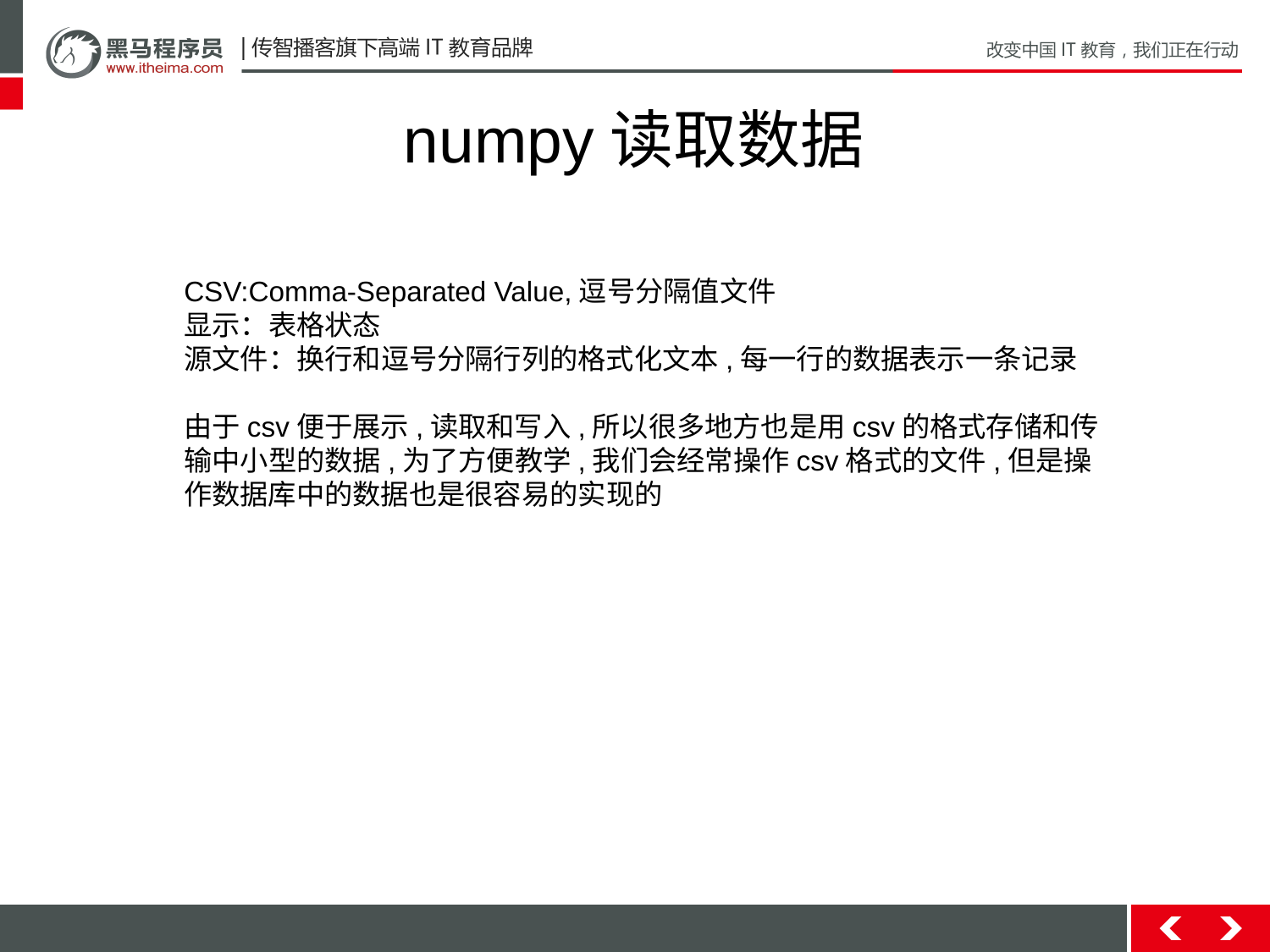

# numpy读取数据
CSV:Comma-Separated Value,逗号分隔值文件
显示：表格状态
源文件：换行和逗号分隔行列的格式化文本,每一行的数据表示一条记录

由于csv便于展示,读取和写入,所以很多地方也是用csv的格式存储和传输中小型的数据,为了方便教学,我们会经常操作csv格式的文件,但是操作数据库中的数据也是很容易的实现的